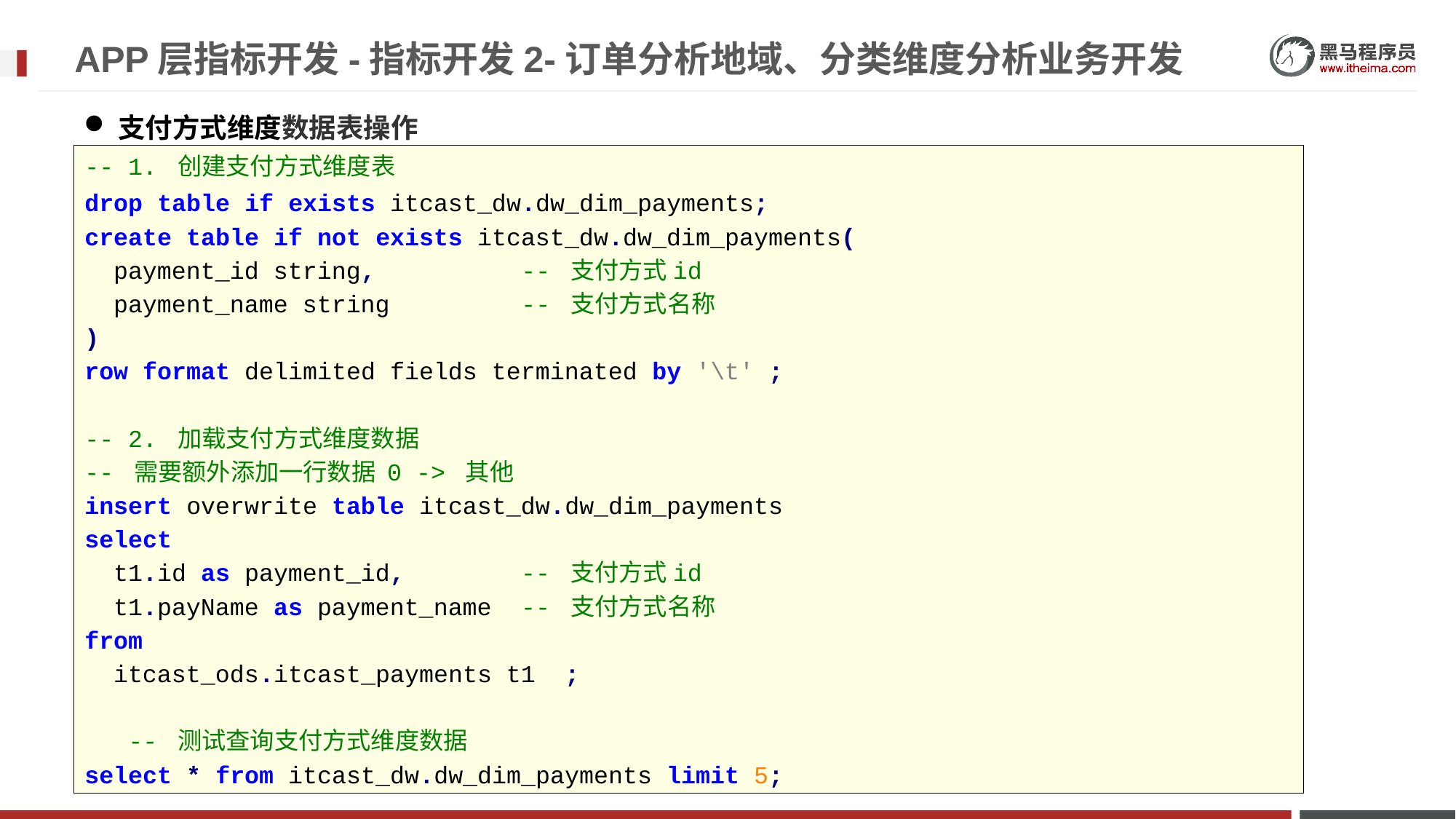

# APP层指标开发-指标开发2-订单分析地域、分类维度分析业务开发
支付方式维度数据表操作

-- 1. 创建支付方式维度表
drop table if exists itcast_dw.dw_dim_payments;
create table if not exists itcast_dw.dw_dim_payments(
  payment_id string,          -- 支付方式id
  payment_name string         -- 支付方式名称
)
row format delimited fields terminated by '\t' ;

-- 2. 加载支付方式维度数据
-- 需要额外添加一行数据 0 -> 其他
insert overwrite table itcast_dw.dw_dim_payments
select
  t1.id as payment_id,        -- 支付方式id
  t1.payName as payment_name  -- 支付方式名称
from
  itcast_ods.itcast_payments t1  ;

   -- 测试查询支付方式维度数据
select * from itcast_dw.dw_dim_payments limit 5;